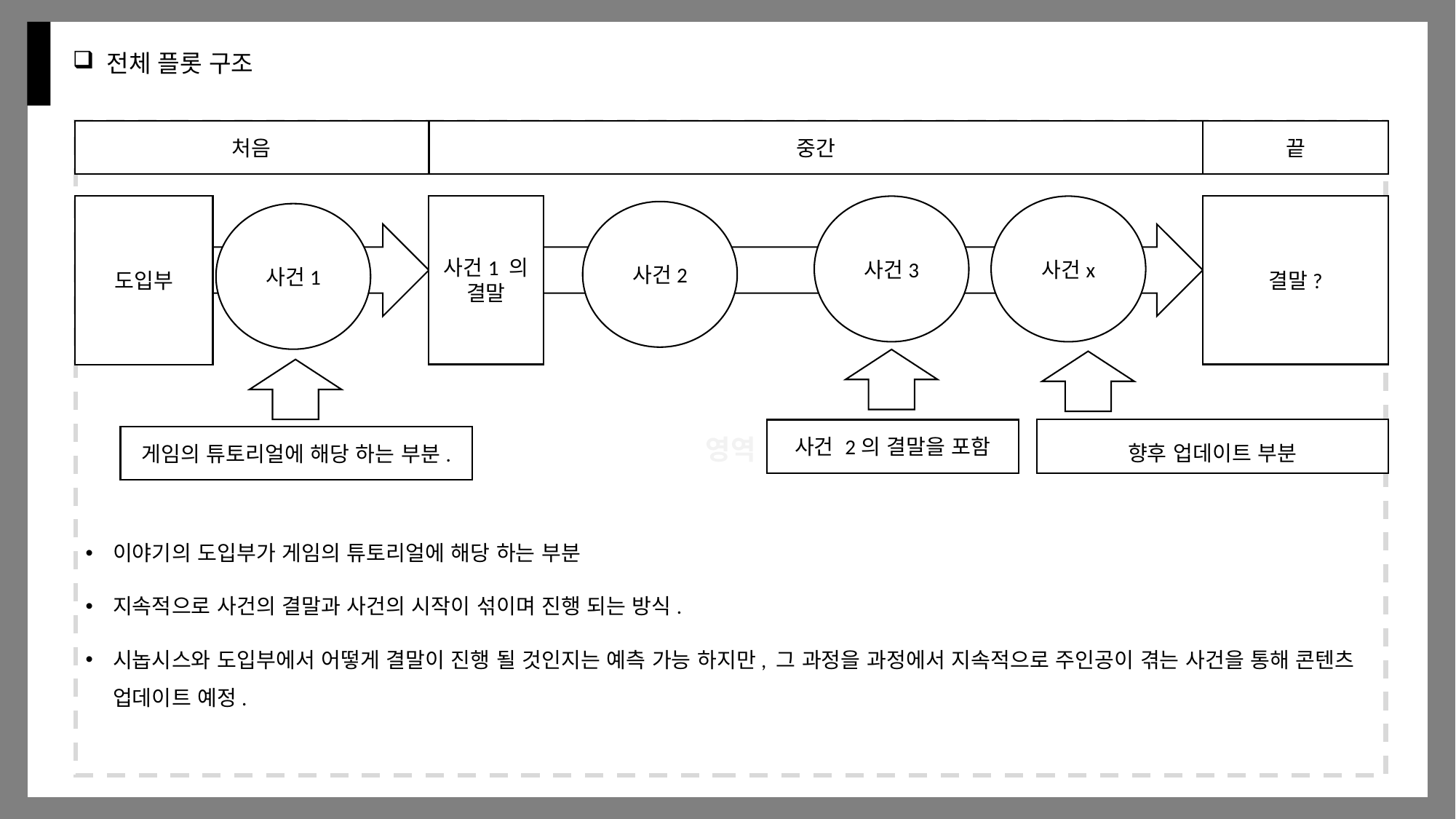

# 전체 플롯 구조
처음
중간
끝
사건1 의 결말
결말?
도입부
사건3
사건x
사건2
사건1

향후 업데이트 부분
사건 2의 결말을 포함
게임의 튜토리얼에 해당 하는 부분.
이야기의 도입부가 게임의 튜토리얼에 해당 하는 부분
지속적으로 사건의 결말과 사건의 시작이 섞이며 진행 되는 방식.
시놉시스와 도입부에서 어떻게 결말이 진행 될 것인지는 예측 가능 하지만, 그 과정을 과정에서 지속적으로 주인공이 겪는 사건을 통해 콘텐츠 업데이트 예정.